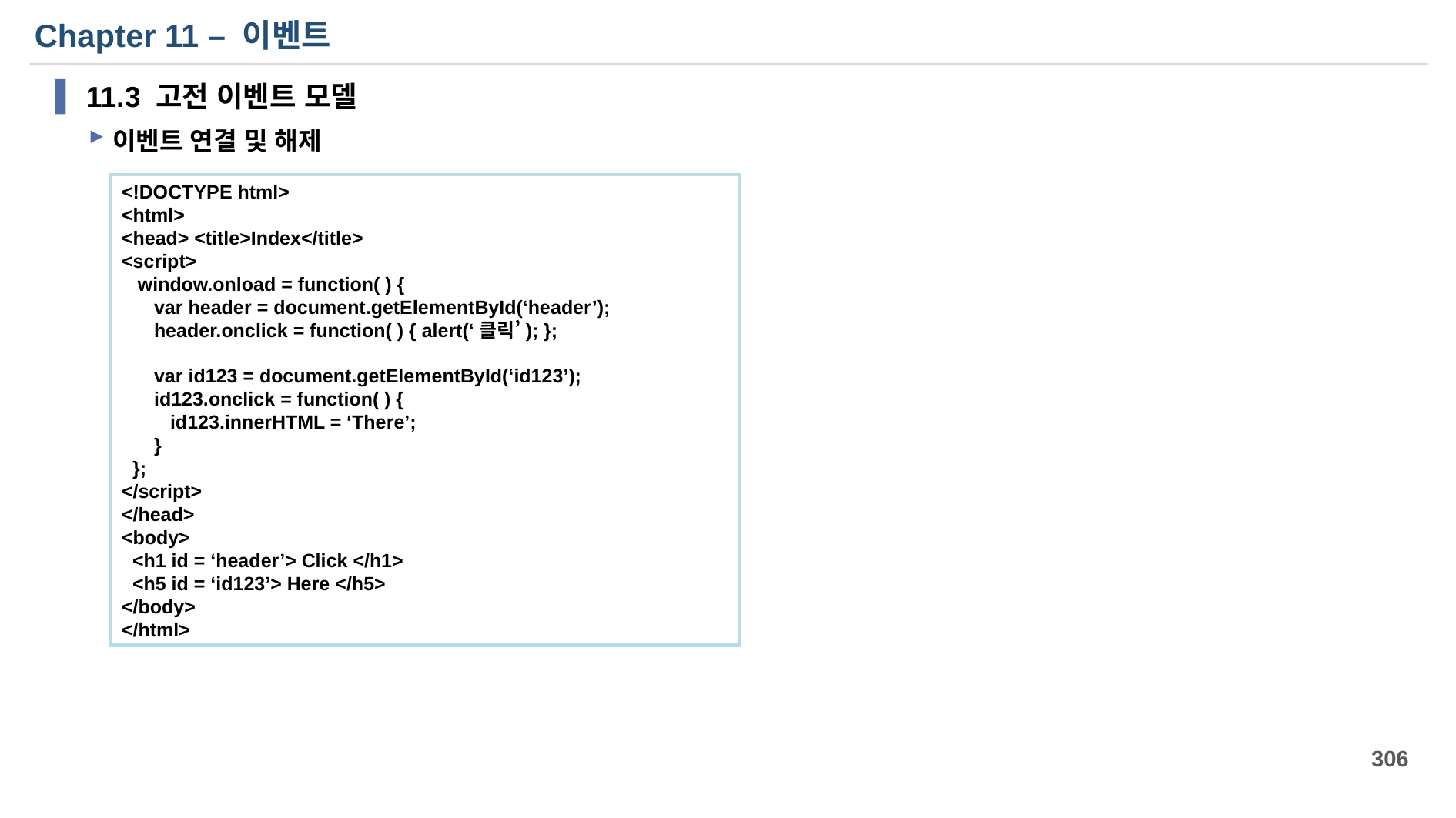

# Chapter 11 – 이벤트
11.3 고전 이벤트 모델
이벤트 연결 및 해제

<!DOCTYPE html>
<html>
<head> <title>Index</title>
<script>
   window.onload = function( ) {
      var header = document.getElementById(‘header’);
      header.onclick = function( ) { alert(‘클릭’); };

      var id123 = document.getElementById(‘id123’);
      id123.onclick = function( ) {
         id123.innerHTML = ‘There’;
      }
  };
</script>
</head>
<body>
  <h1 id = ‘header’> Click </h1>
  <h5 id = ‘id123’> Here </h5>
</body>
</html>
306